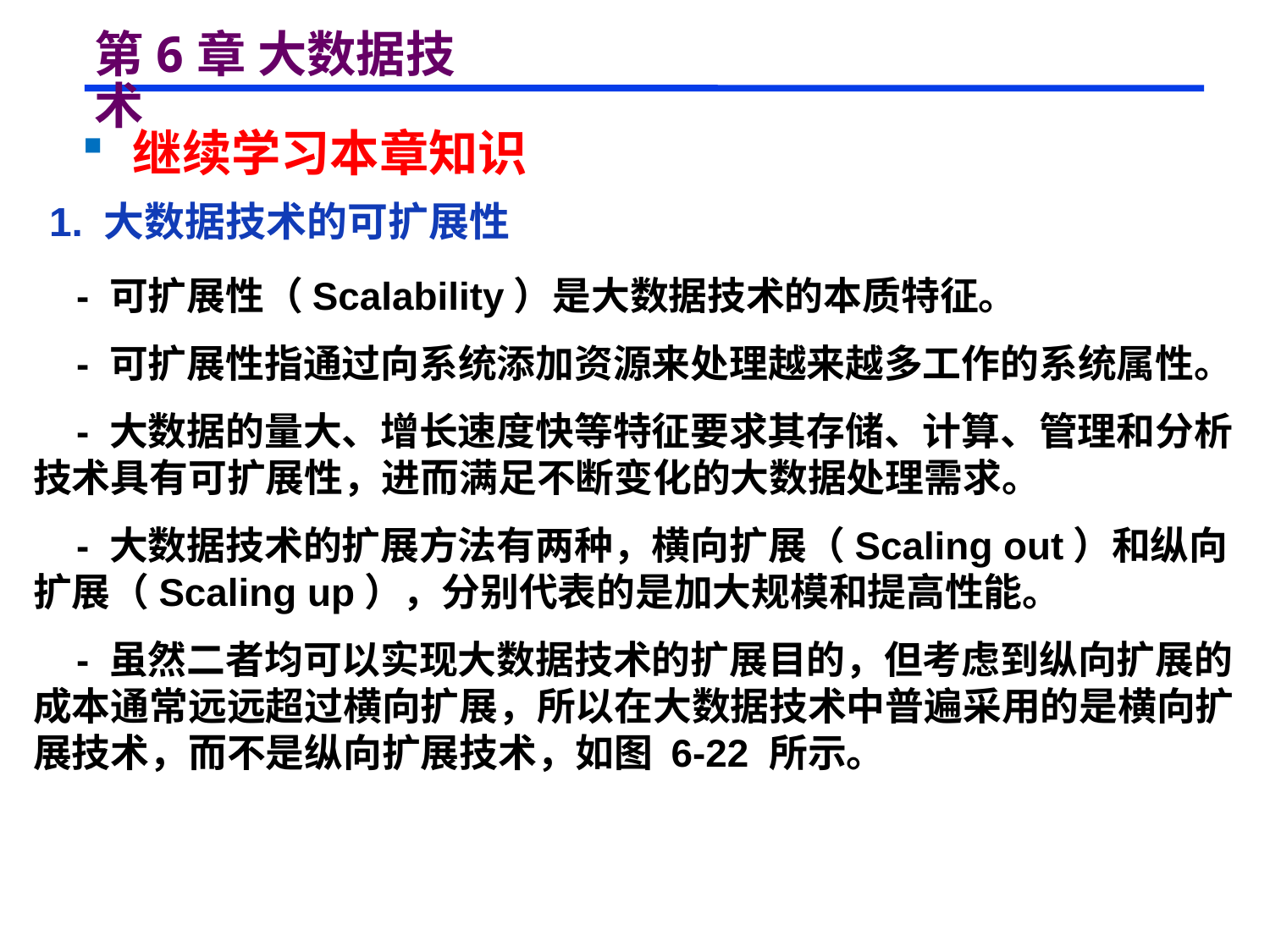

# 第6章 大数据技术
 继续学习本章知识
  1. 大数据技术的可扩展性
    - 可扩展性（Scalability）是大数据技术的本质特征。
    - 可扩展性指通过向系统添加资源来处理越来越多工作的系统属性。
    - 大数据的量大、增长速度快等特征要求其存储、计算、管理和分析技术具有可扩展性，进而满足不断变化的大数据处理需求。
    - 大数据技术的扩展方法有两种，横向扩展（Scaling out）和纵向扩展（Scaling up），分别代表的是加大规模和提高性能。
    - 虽然二者均可以实现大数据技术的扩展目的，但考虑到纵向扩展的成本通常远远超过横向扩展，所以在大数据技术中普遍采用的是横向扩展技术，而不是纵向扩展技术，如图 6-22 所示。